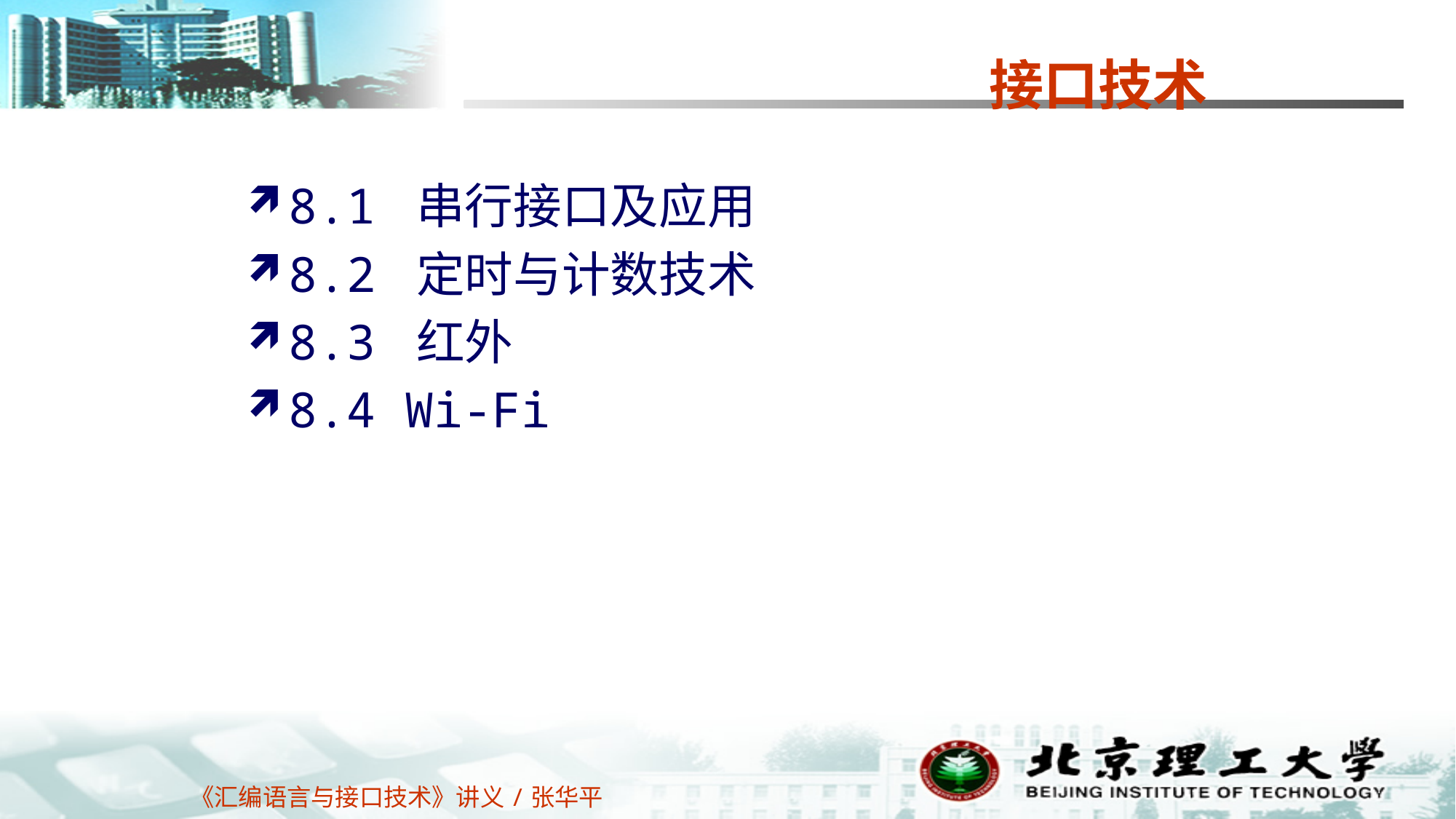

# 接口技术
8.1 串行接口及应用
8.2 定时与计数技术
8.3 红外
8.4 Wi-Fi